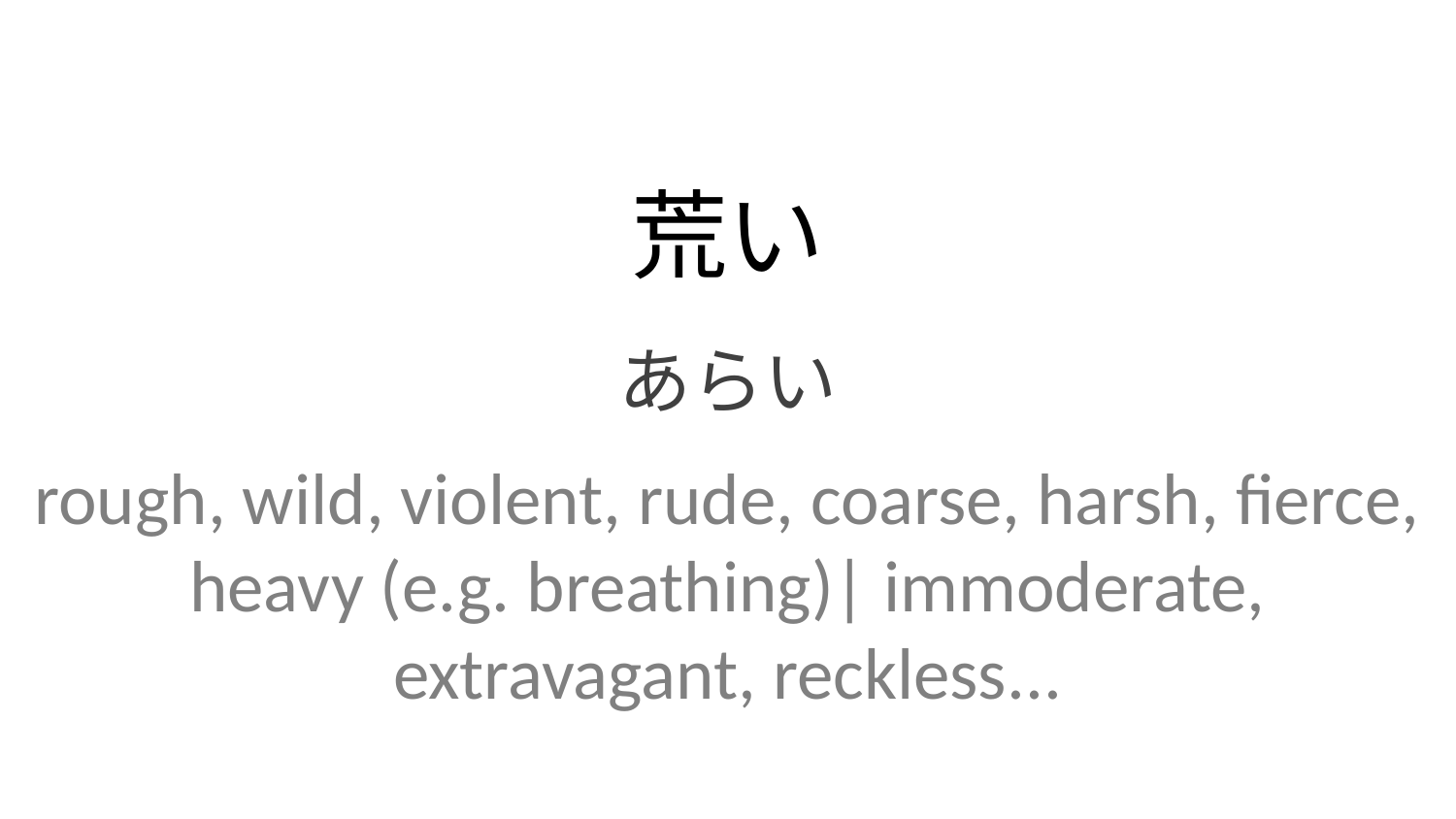

荒い

あらい
rough, wild, violent, rude, coarse, harsh, fierce, heavy (e.g. breathing)| immoderate, extravagant, reckless...